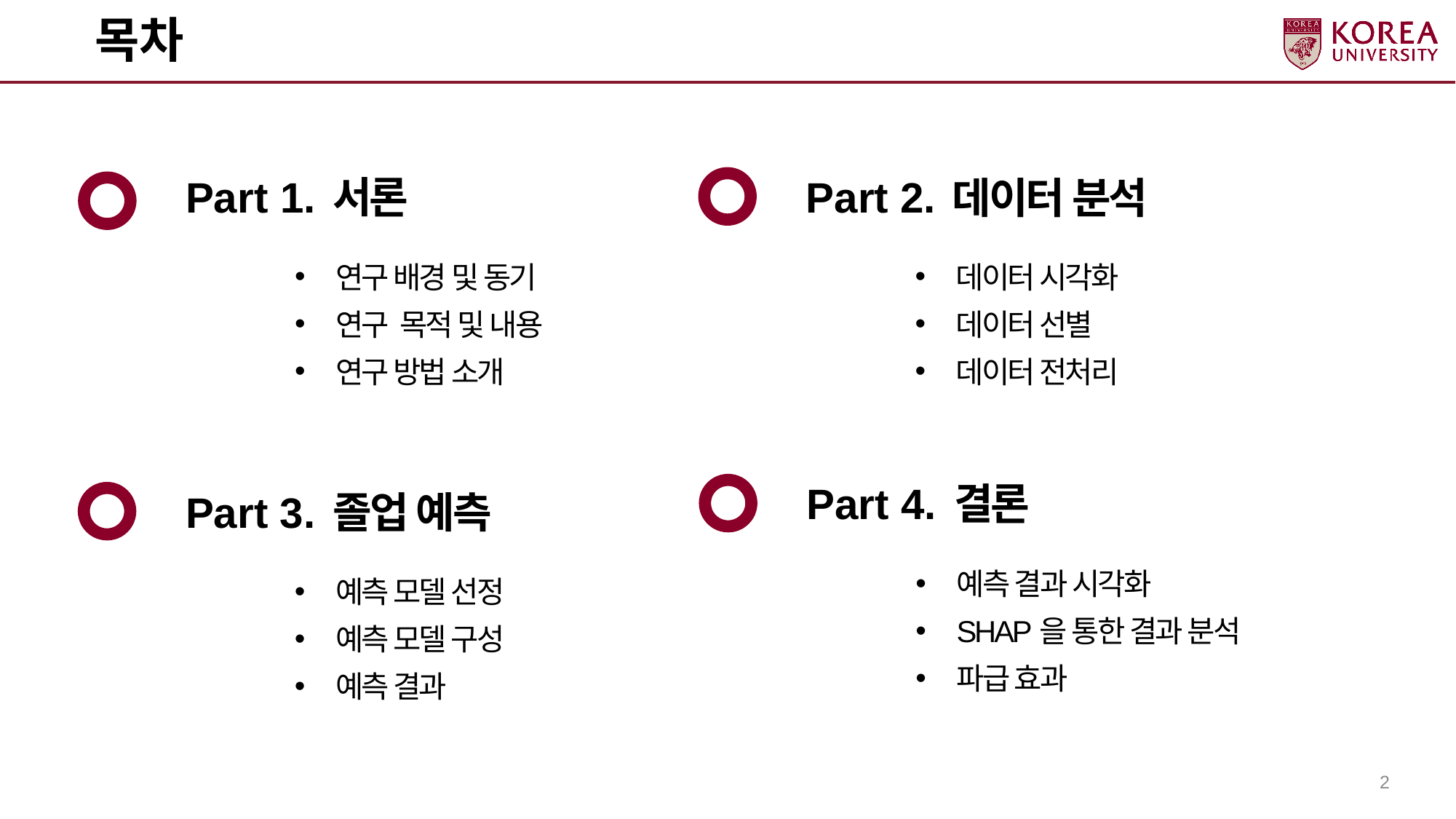

# 목차
서론
Part 2.
데이터 분석

데이터 시각화
데이터 선별
데이터 전처리
Part 1.

연구 배경 및 동기
연구  목적 및 내용
연구 방법 소개
Part 4.
결론
Part 3.
졸업 예측

예측 결과 시각화
SHAP을 통한 결과 분석
파급 효과

예측 모델 선정
예측 모델 구성
예측 결과
2